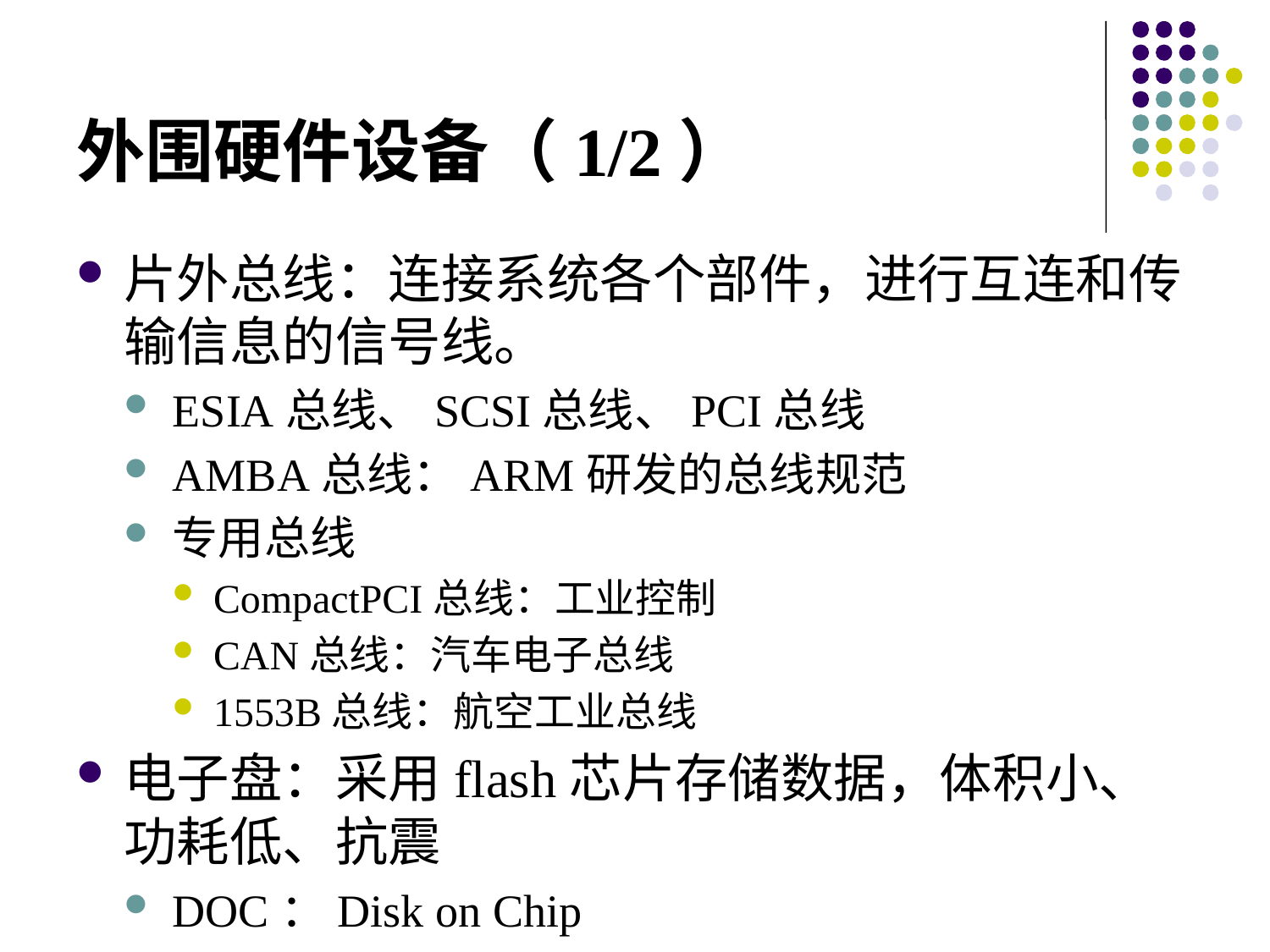

# 外围硬件设备（1/2）
片外总线：连接系统各个部件，进行互连和传输信息的信号线。
ESIA总线、SCSI总线、PCI总线
AMBA总线：ARM研发的总线规范
专用总线
CompactPCI总线：工业控制
CAN总线：汽车电子总线
1553B总线：航空工业总线
电子盘：采用flash芯片存储数据，体积小、功耗低、抗震
DOC：Disk on Chip
DOM：IDE电子盘
CF：CompactFlash
SM：Smart Media
MS：Memory Stick
SSD：RAID方式的FLASH